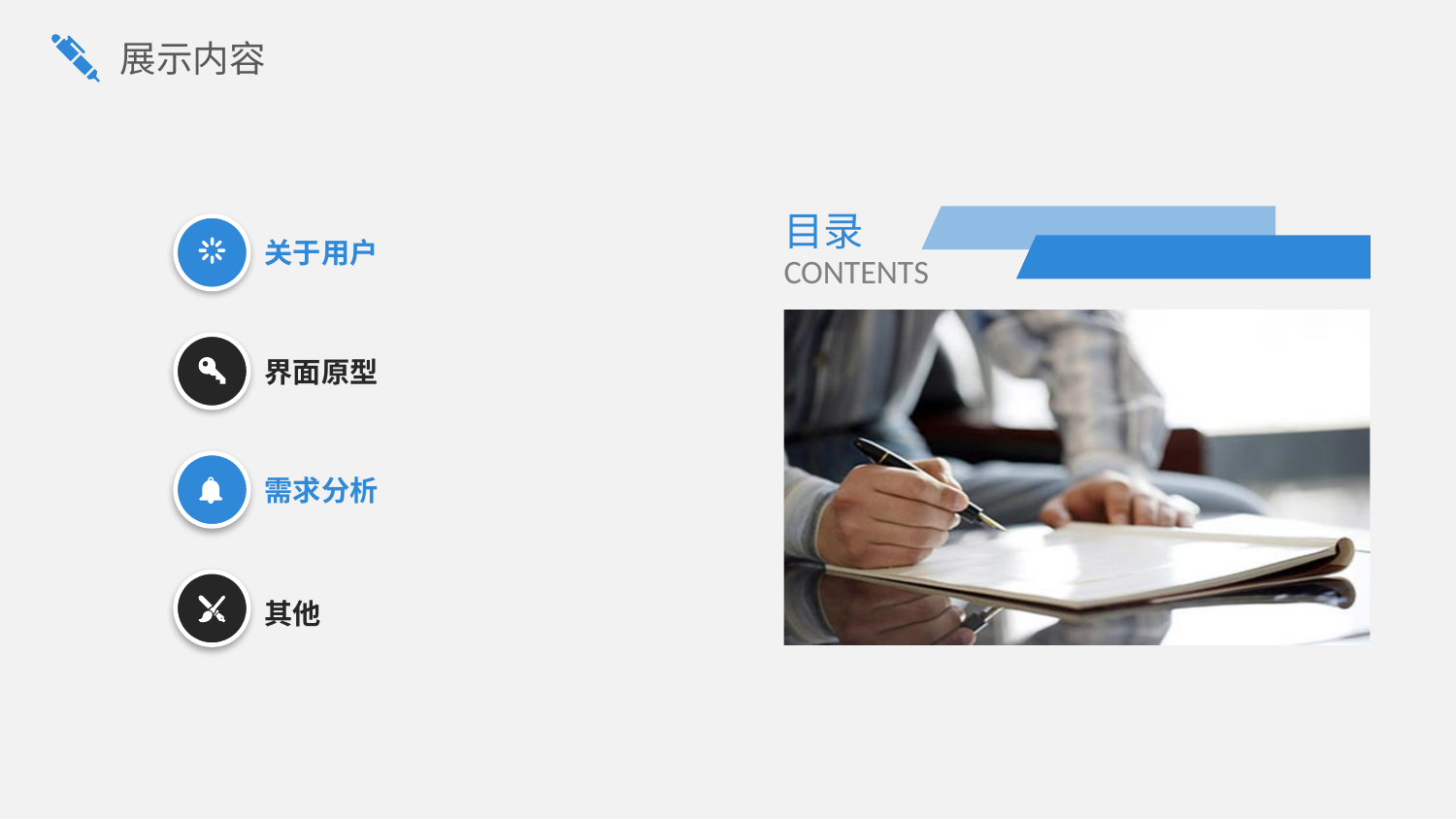

展示内容
目录
CONTENTS

关于用户

界面原型

需求分析

其他